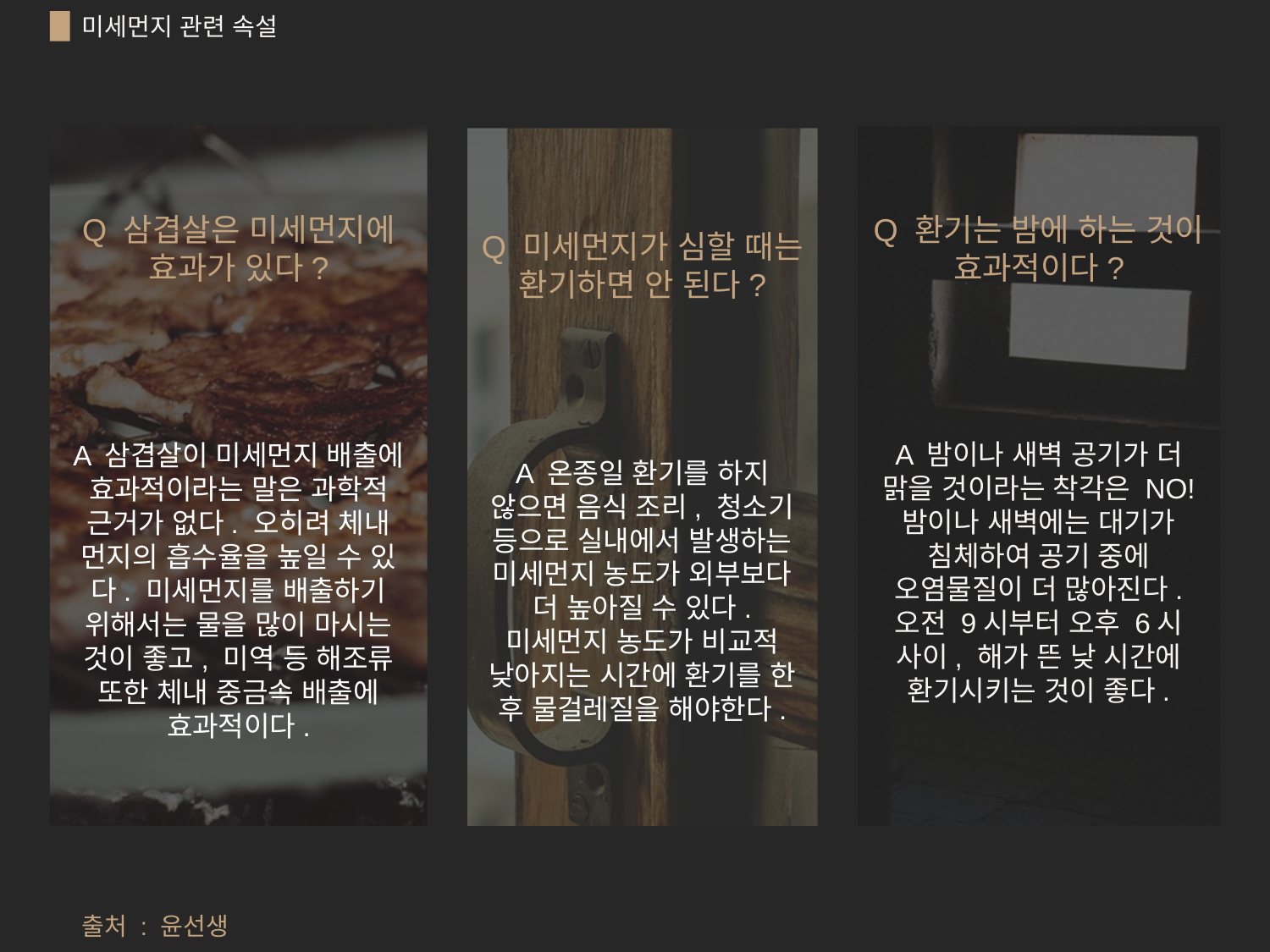

미세먼지 관련 속설
Q 삼겹살은 미세먼지에 효과가 있다?

A 삼겹살이 미세먼지 배출에 효과적이라는 말은 과학적 근거가 없다. 오히려 체내 먼지의 흡수율을 높일 수 있다. 미세먼지를 배출하기 위해서는 물을 많이 마시는 것이 좋고, 미역 등 해조류 또한 체내 중금속 배출에 효과적이다.
Q 미세먼지가 심할 때는 환기하면 안 된다?

A 온종일 환기를 하지 않으면 음식 조리, 청소기 등으로 실내에서 발생하는 미세먼지 농도가 외부보다 더 높아질 수 있다. 미세먼지 농도가 비교적 낮아지는 시간에 환기를 한 후 물걸레질을 해야한다.
Q 환기는 밤에 하는 것이 효과적이다?

A 밤이나 새벽 공기가 더 맑을 것이라는 착각은 NO! 밤이나 새벽에는 대기가 침체하여 공기 중에 오염물질이 더 많아진다. 오전 9시부터 오후 6시 사이, 해가 뜬 낮 시간에 환기시키는 것이 좋다.

출처 : 윤선생